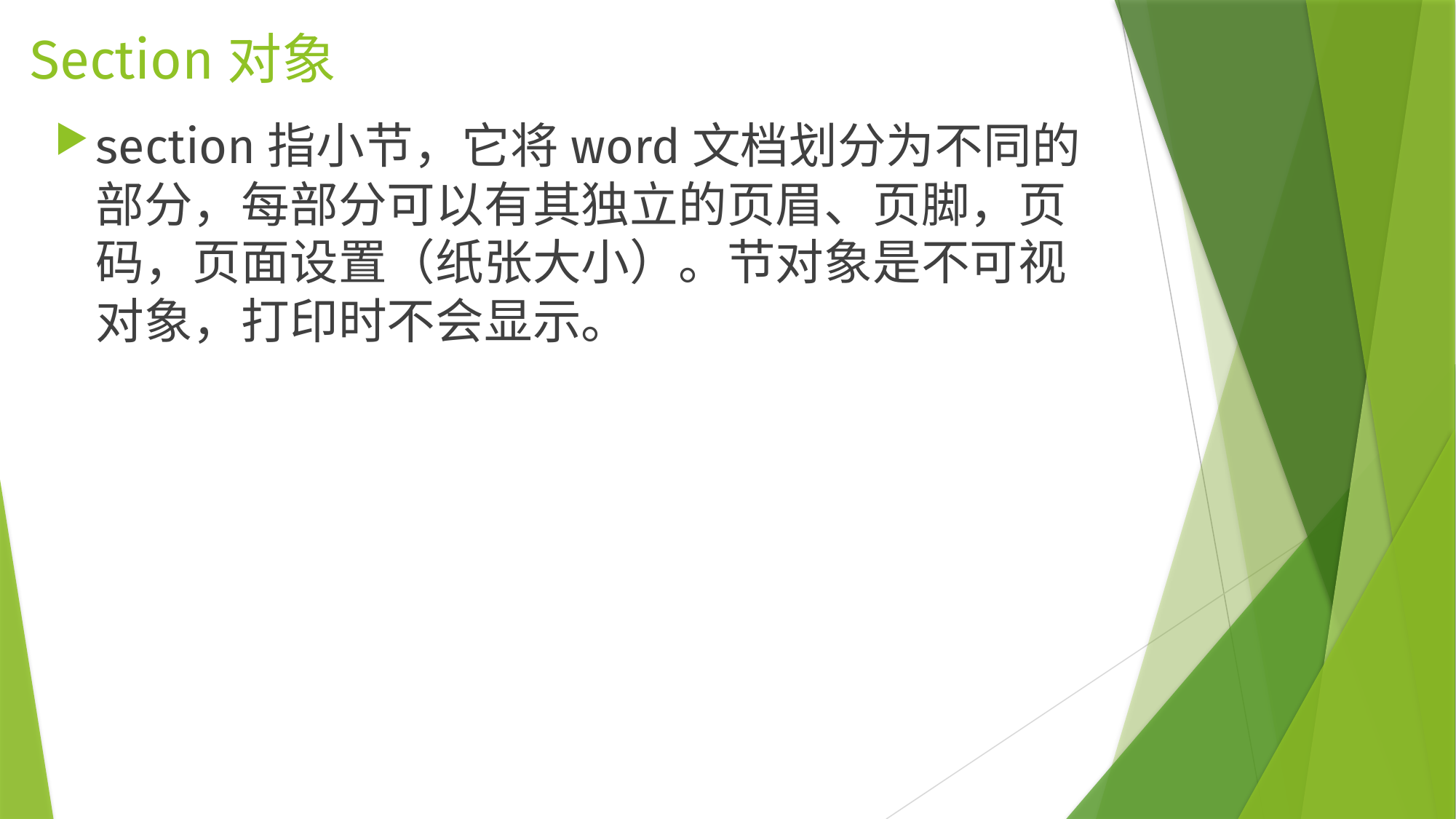

# Section对象
section指小节，它将word文档划分为不同的部分，每部分可以有其独立的页眉、页脚，页码，页面设置（纸张大小）。节对象是不可视对象，打印时不会显示。